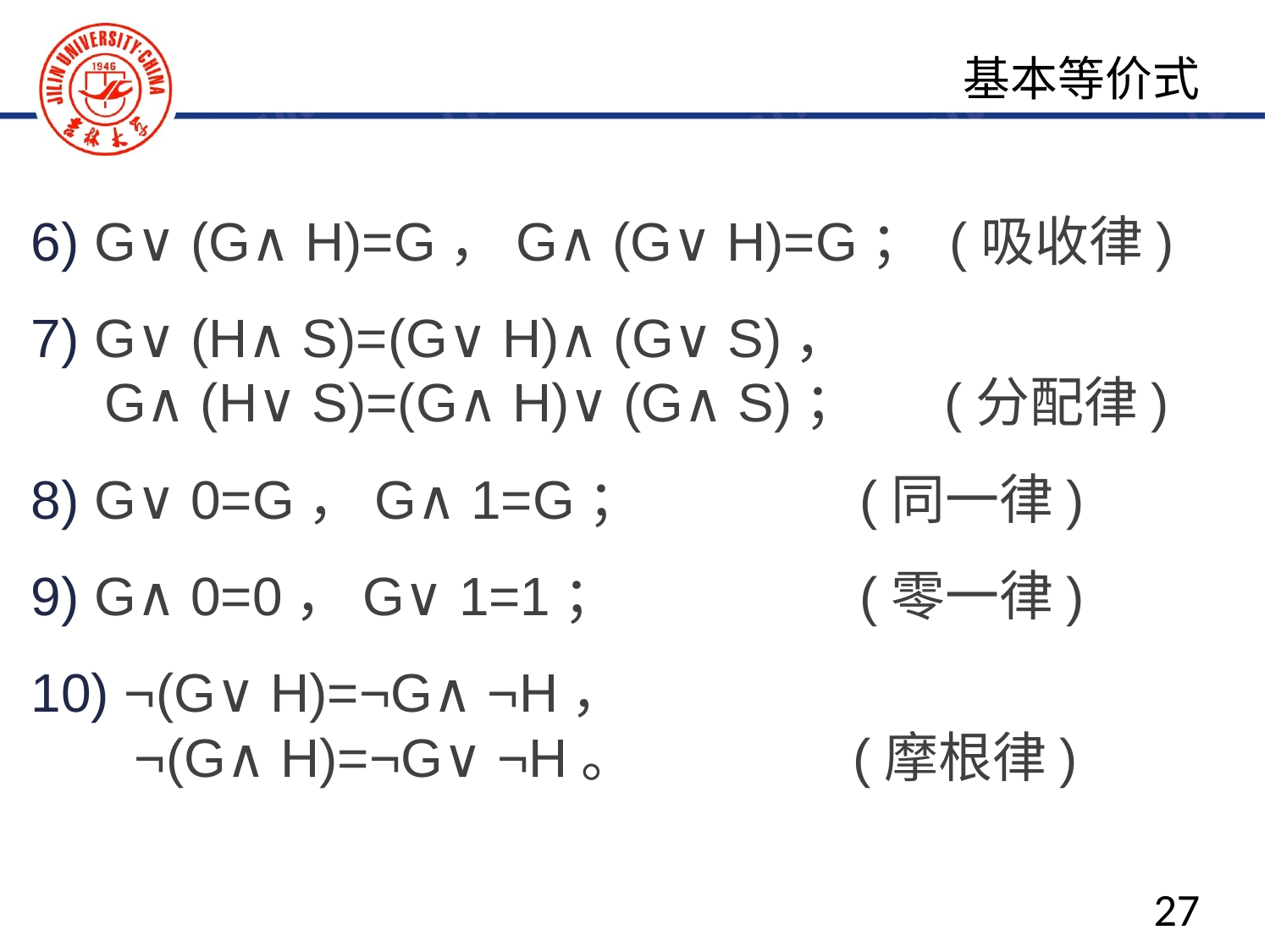

基本等价式
6) G∨(G∧H)=G，G∧(G∨H)=G； (吸收律)
7) G∨(H∧S)=(G∨H)∧(G∨S)，
    G∧(H∨S)=(G∧H)∨(G∧S)；      (分配律)
8) G∨0=G，G∧1=G；                 (同一律)
9) G∧0=0，G∨1=1；                   (零一律)
10) ¬(G∨H)=¬G∧¬H，
      ¬(G∧H)=¬G∨¬H。                 (摩根律)
27